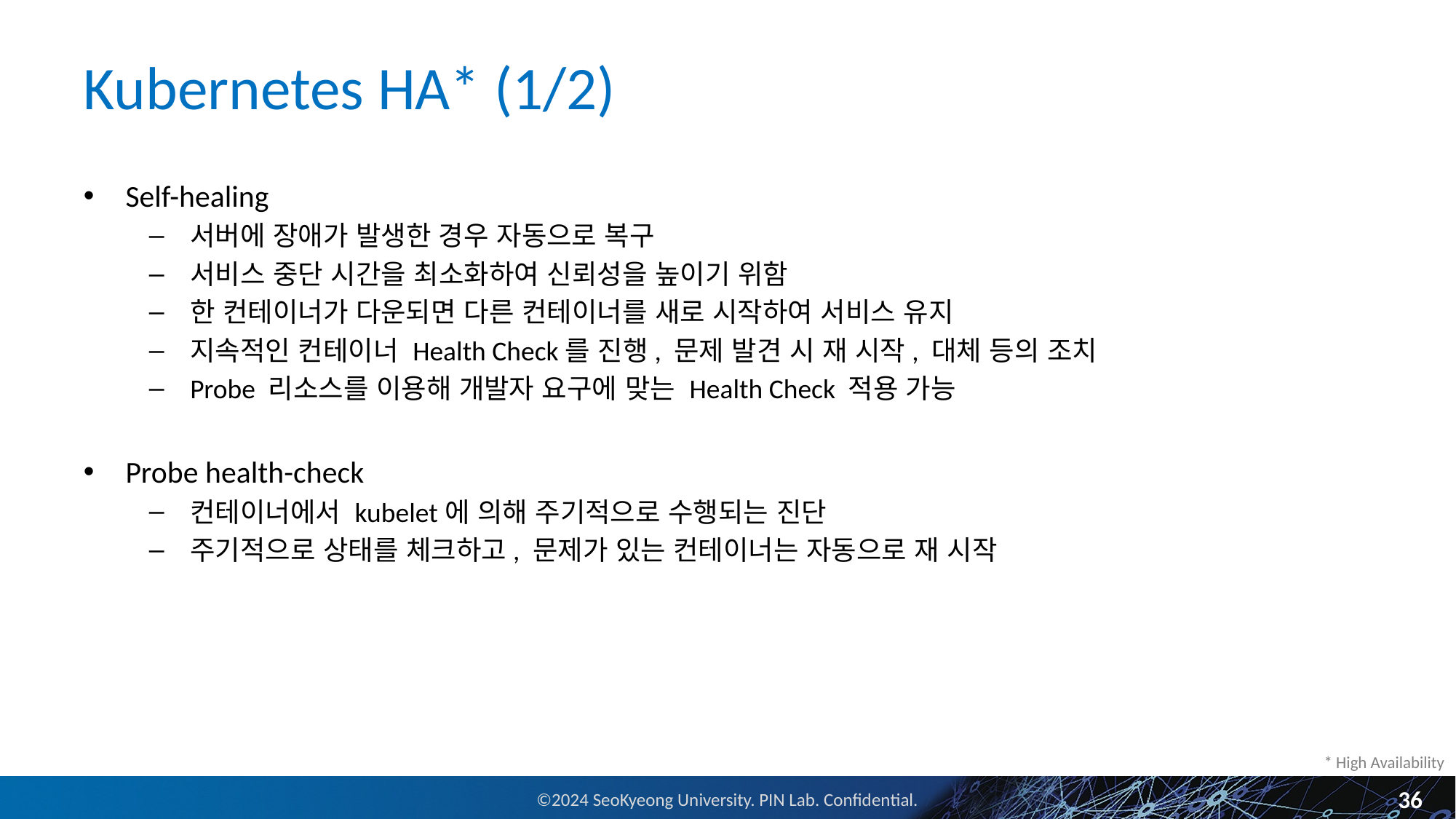

# Kubernetes HA* (1/2)
Self-healing
서버에 장애가 발생한 경우 자동으로 복구
서비스 중단 시간을 최소화하여 신뢰성을 높이기 위함
한 컨테이너가 다운되면 다른 컨테이너를 새로 시작하여 서비스 유지
지속적인 컨테이너 Health Check를 진행, 문제 발견 시 재 시작, 대체 등의 조치
Probe 리소스를 이용해 개발자 요구에 맞는 Health Check 적용 가능

Probe health-check
컨테이너에서 kubelet에 의해 주기적으로 수행되는 진단
주기적으로 상태를 체크하고, 문제가 있는 컨테이너는 자동으로 재 시작
* High Availability
36